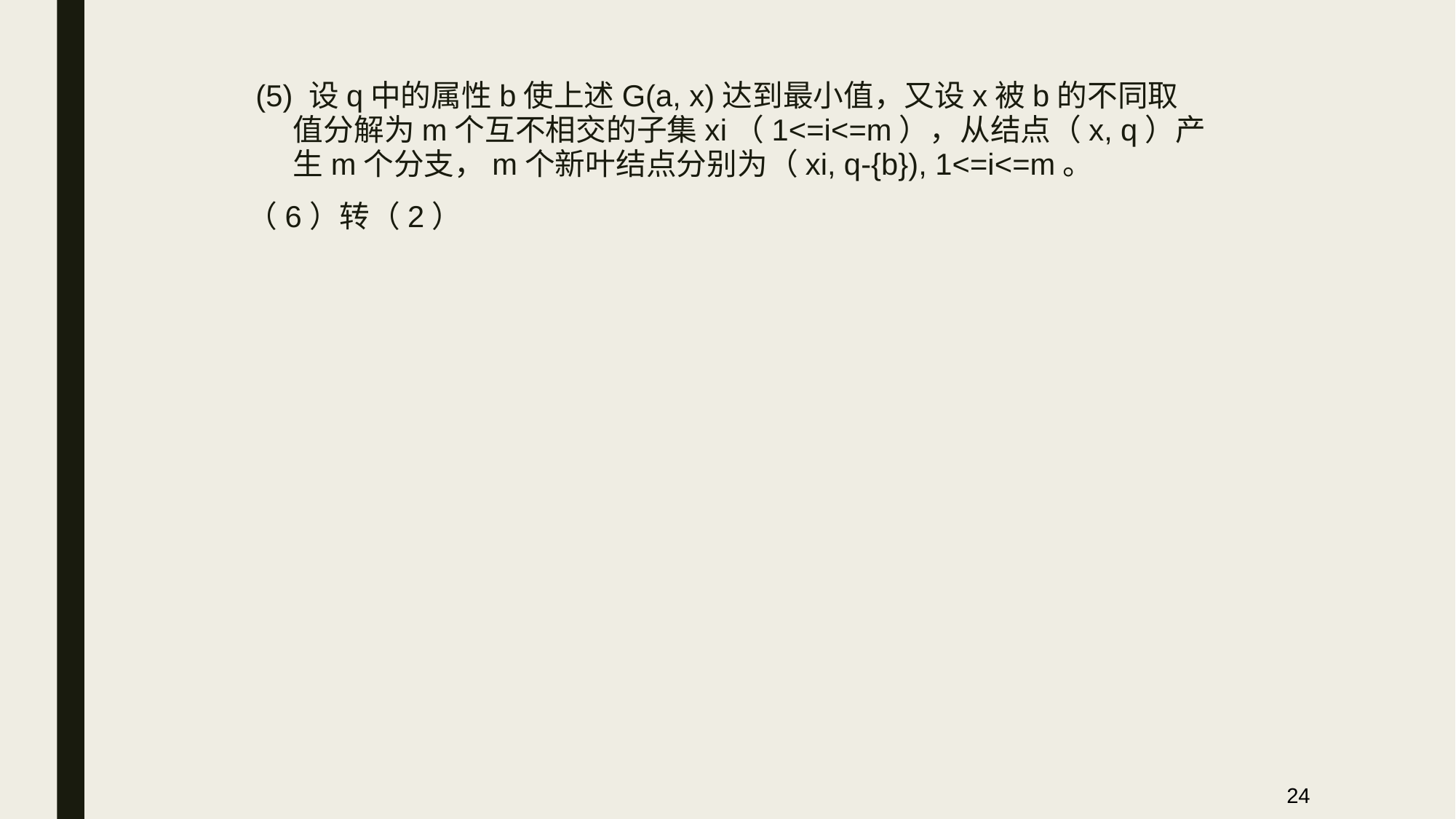

(5) 设q中的属性b使上述G(a, x)达到最小值，又设x被b的不同取值分解为m个互不相交的子集xi（1<=i<=m），从结点（x, q）产生m个分支，m个新叶结点分别为（xi, q-{b}), 1<=i<=m。
（6）转（2）

24